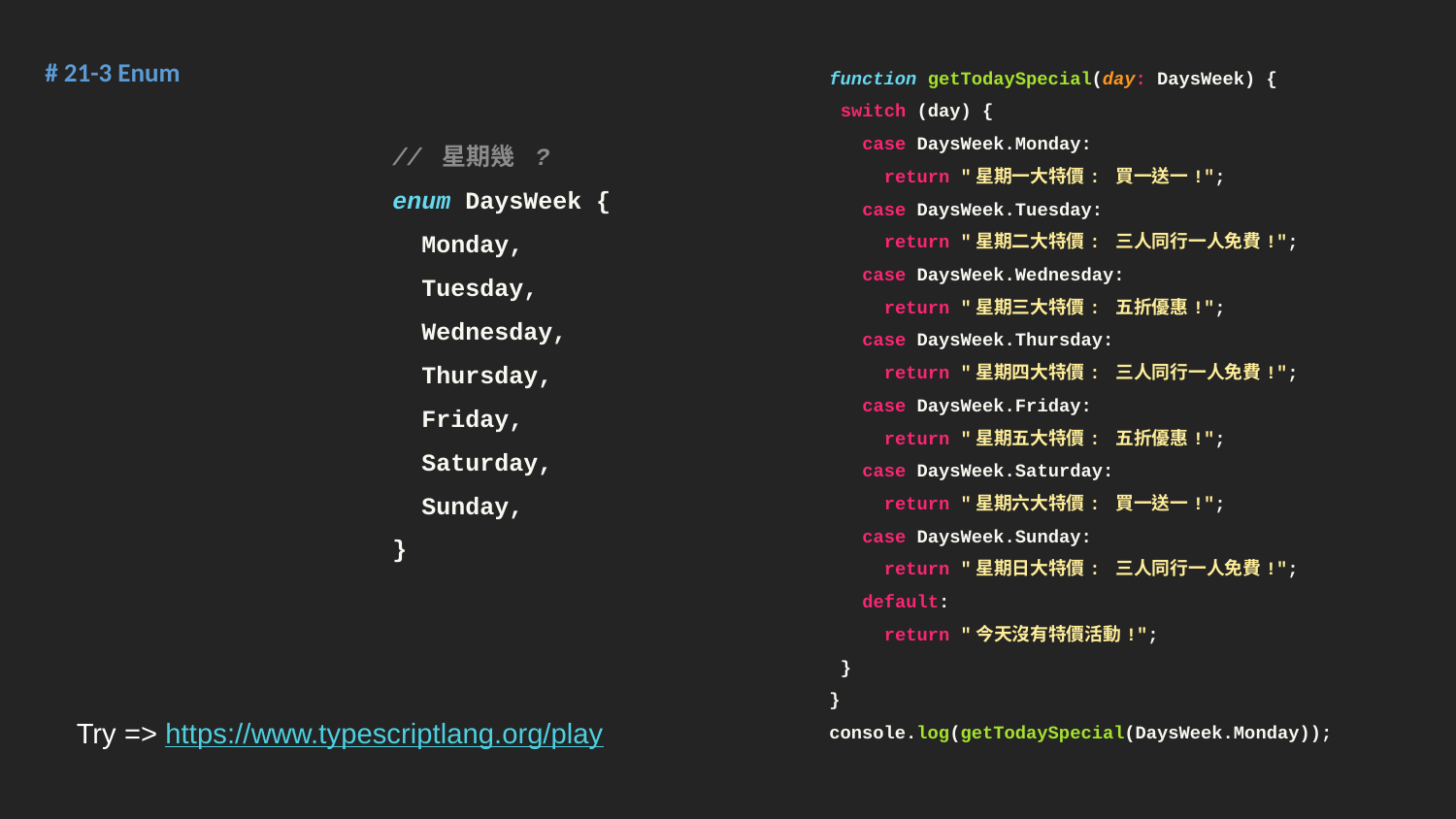

# 21-3 Enum
function getTodaySpecial(day: DaysWeek) {
 switch (day) {
   case DaysWeek.Monday:
     return "星期一大特價: 買一送一!";
   case DaysWeek.Tuesday:
     return "星期二大特價: 三人同行一人免費!";
   case DaysWeek.Wednesday:
     return "星期三大特價: 五折優惠!";
   case DaysWeek.Thursday:
     return "星期四大特價: 三人同行一人免費!";
   case DaysWeek.Friday:
     return "星期五大特價: 五折優惠!";
   case DaysWeek.Saturday:
     return "星期六大特價: 買一送一!";
   case DaysWeek.Sunday:
     return "星期日大特價: 三人同行一人免費!";
   default:
     return "今天沒有特價活動!";
 }
}
console.log(getTodaySpecial(DaysWeek.Monday));
// 星期幾 ?
enum DaysWeek {
  Monday,
  Tuesday,
  Wednesday,
  Thursday,
  Friday,
  Saturday,
  Sunday,
}
Try => https://www.typescriptlang.org/play